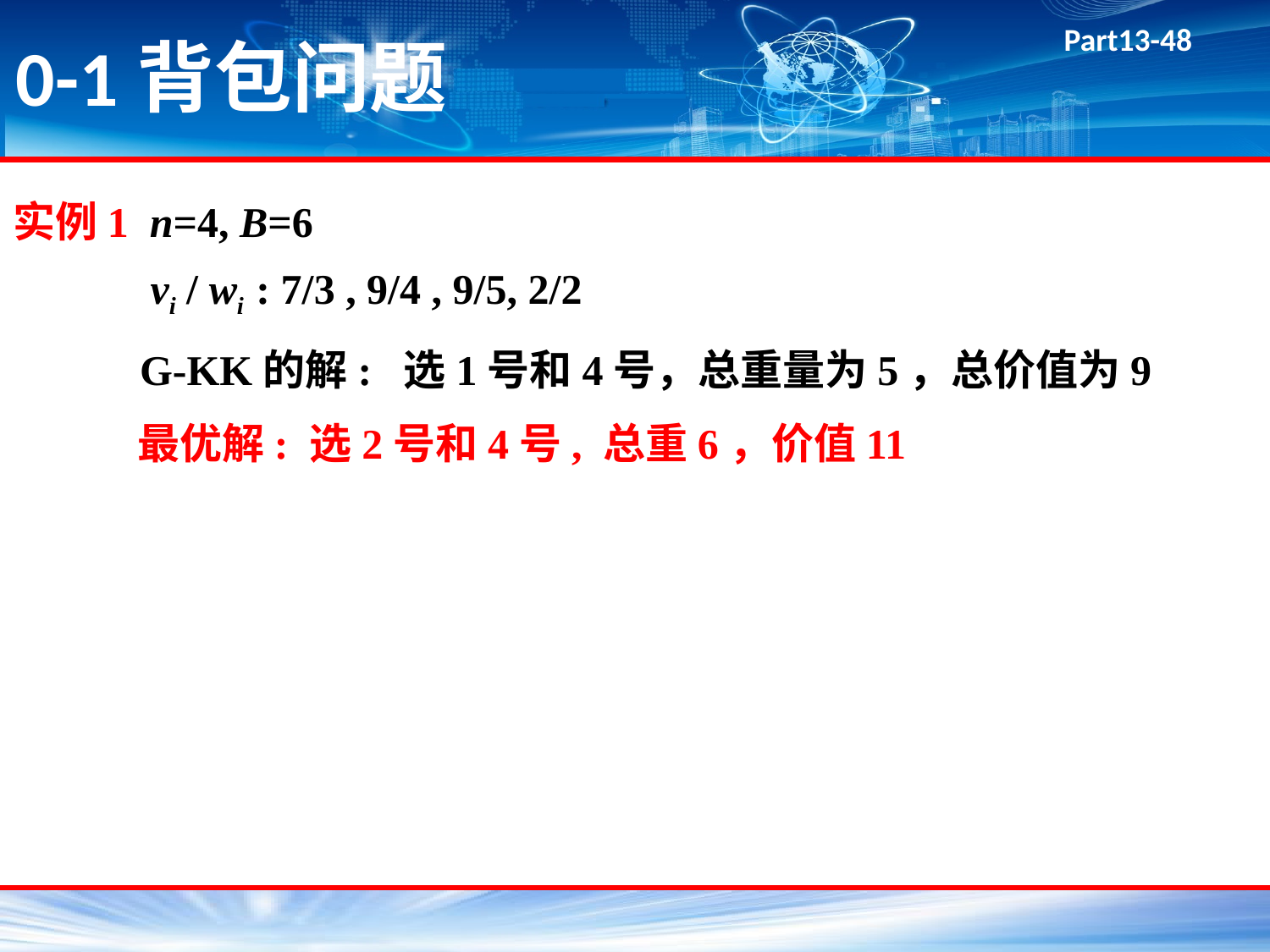

# 0-1背包问题
实例1  n=4, B=6
             vi / wi  : 7/3 , 9/4 , 9/5, 2/2
            G-KK的解:  选1号和4号，总重量为5，总价值为9
            最优解: 选2号和4号, 总重6，价值11